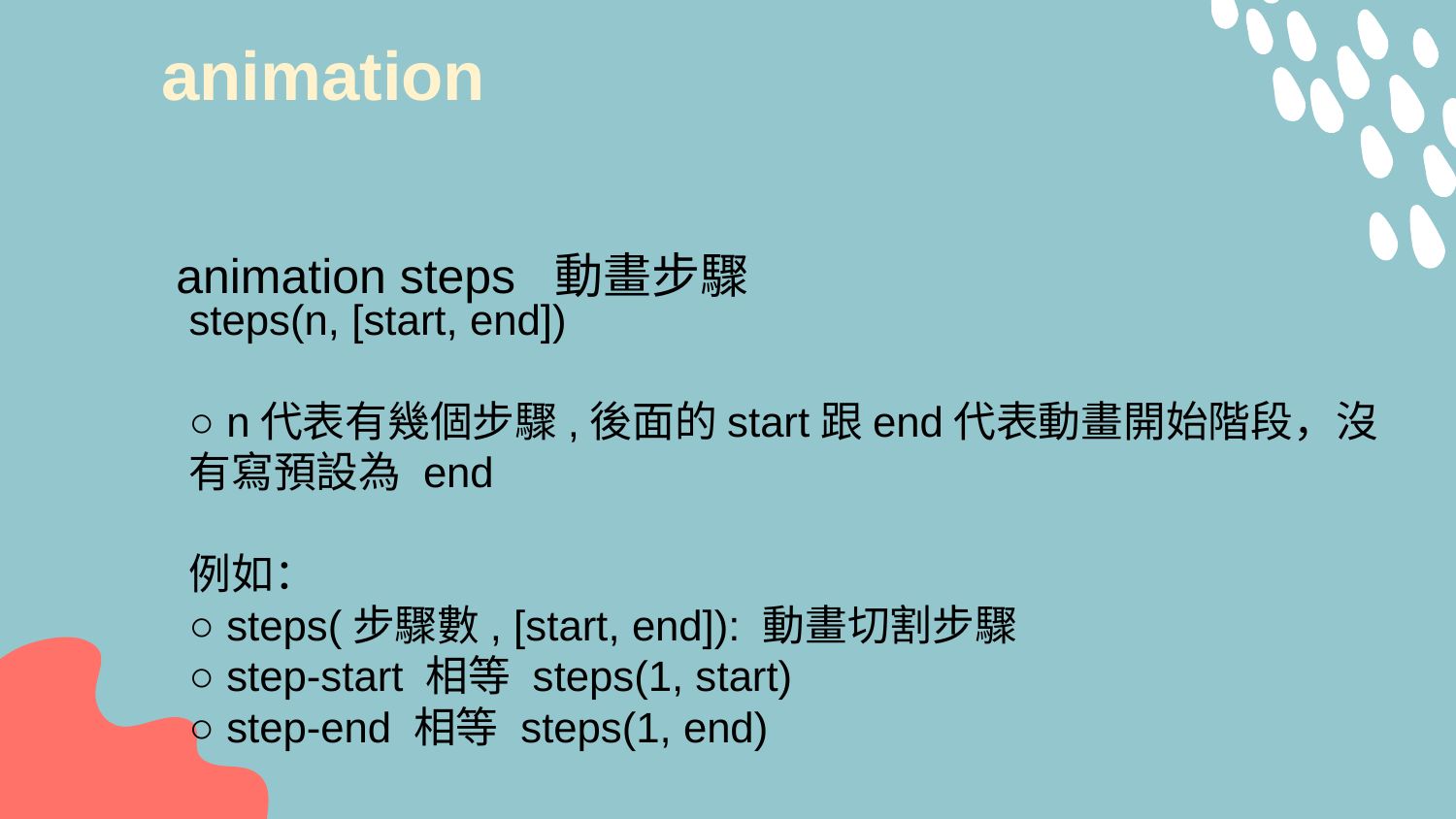

# animation
animation steps  動畫步驟
steps(n, [start, end])

○ n代表有幾個步驟,後面的start跟end代表動畫開始階段，沒有寫預設為 end

例如：
○ steps(步驟數, [start, end]): 動畫切割步驟
○ step-start 相等 steps(1, start)
○ step-end 相等 steps(1, end)